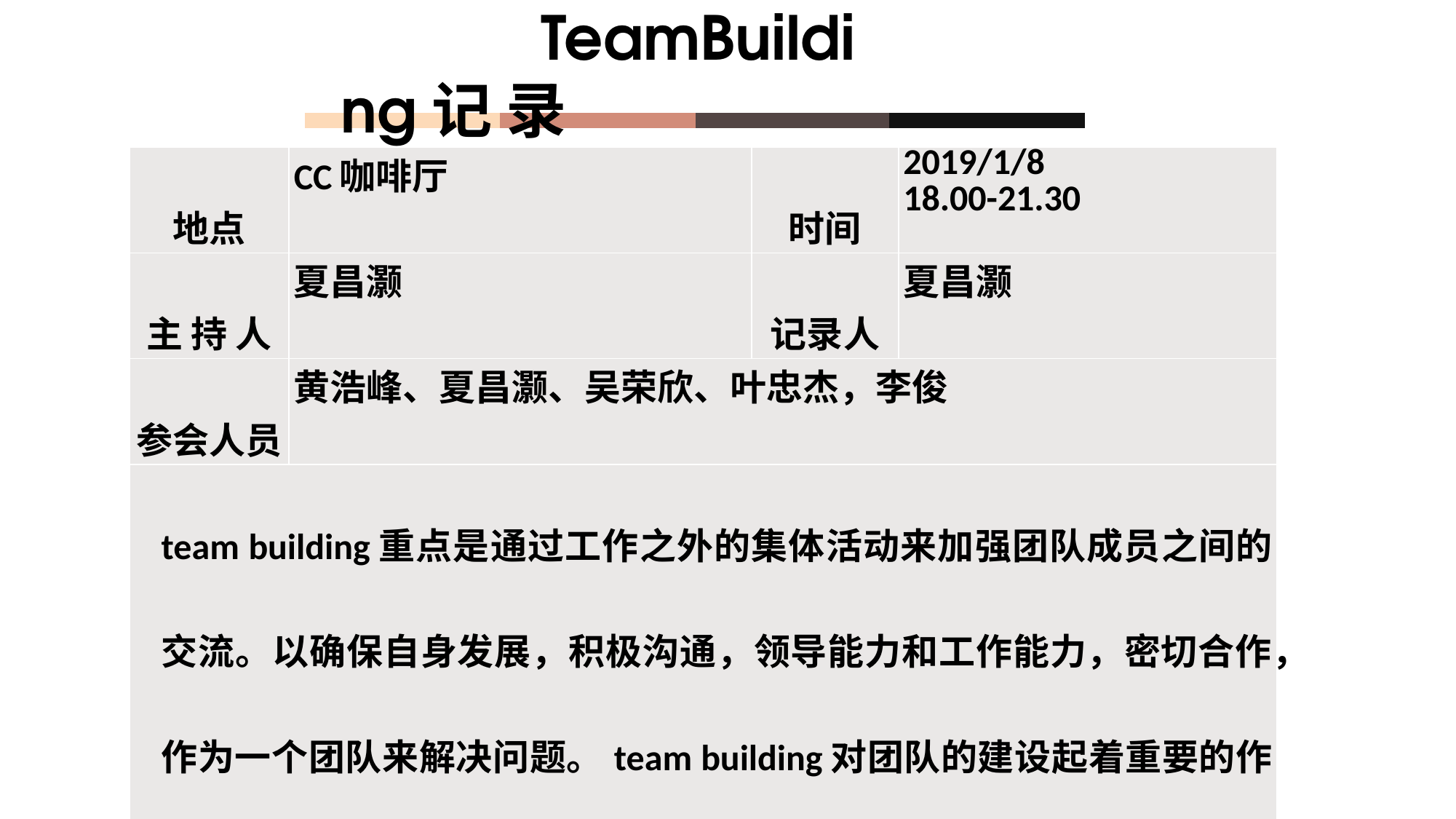

TeamBuilding记 录

| 地点 | CC咖啡厅 | 时间 | 2019/1/8 18.00-21.30 |
| --- | --- | --- | --- |
| 主 持 人 | 夏昌灏 | 记录人 | 夏昌灏 |
| 参会人员 | 黄浩峰、夏昌灏、吴荣欣、叶忠杰，李俊 |  |  |
| team building重点是通过工作之外的集体活动来加强团队成员之间的交流。以确保自身发展，积极沟通，领导能力和工作能力，密切合作，作为一个团队来解决问题。team building对团队的建设起着重要的作用。 |  |  |  |